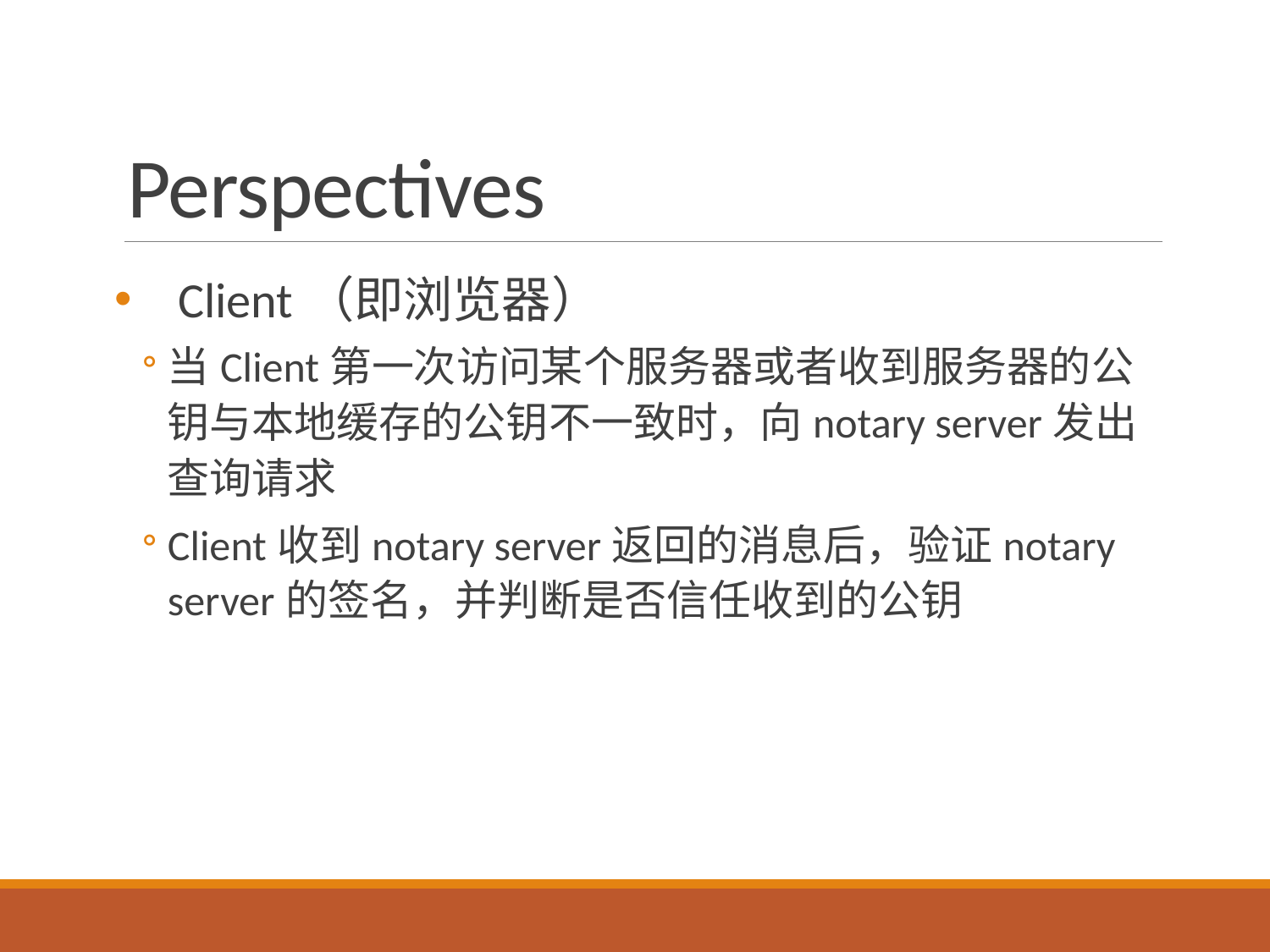

# Perspectives
Client（即浏览器）
当Client第一次访问某个服务器或者收到服务器的公钥与本地缓存的公钥不一致时，向notary server发出查询请求
Client收到notary server返回的消息后，验证notary server的签名，并判断是否信任收到的公钥